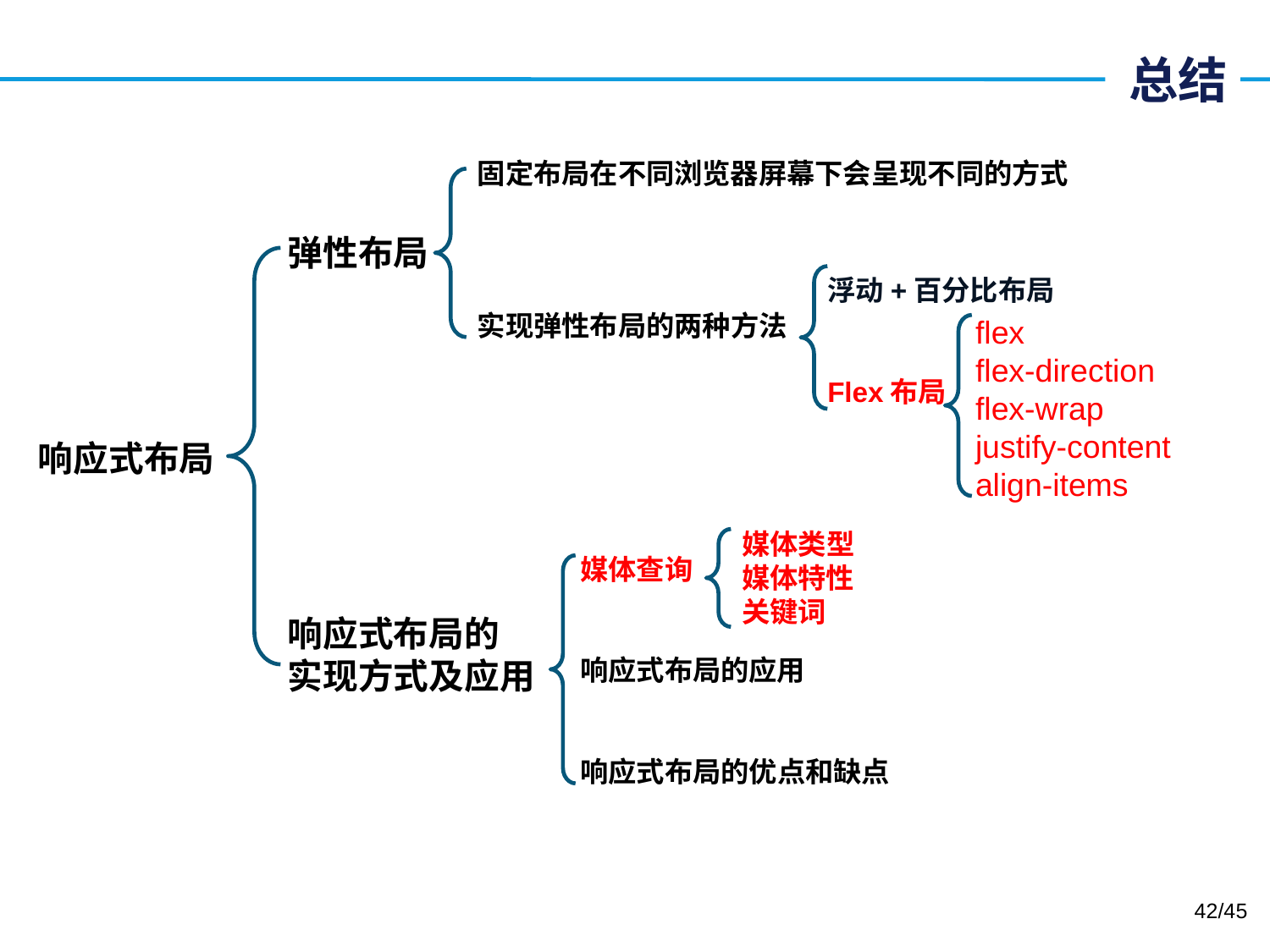

# 总结
固定布局在不同浏览器屏幕下会呈现不同的方式

实现弹性布局的两种方法

弹性布局

响应式布局的
实现方式及应用

浮动+百分比布局

Flex布局
flex
flex-direction
flex-wrap
justify-content
align-items

响应式布局
媒体类型
媒体特性
关键词

媒体查询

响应式布局的应用

响应式布局的优点和缺点

42/45